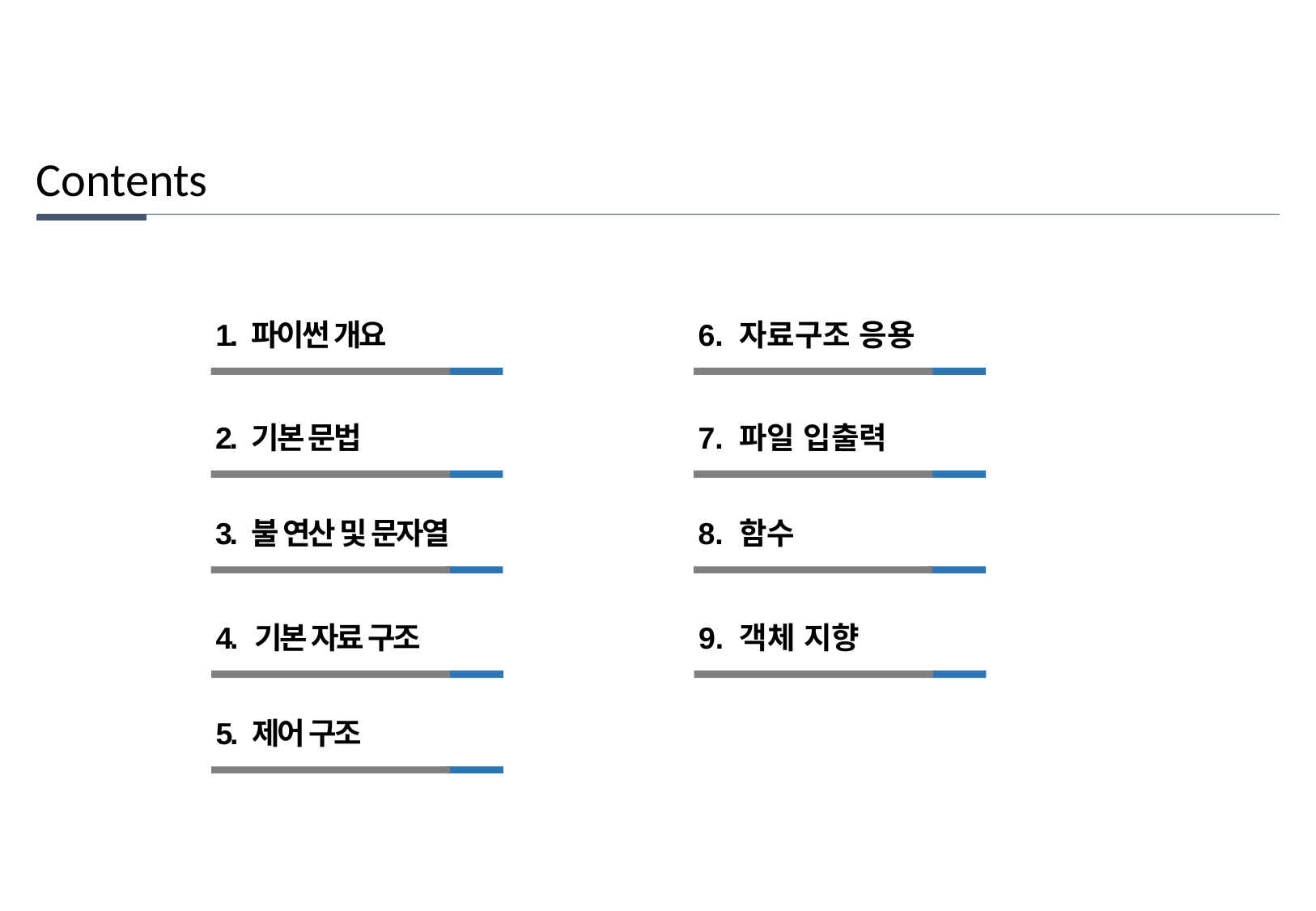

Contents
1. 파이썬 개요
6. 자료구조 응용

2. 기본 문법
7. 파일 입출력

3. 불 연산 및 문자열
8. 함수

4. 기본 자료 구조
9. 객체 지향

5. 제어 구조